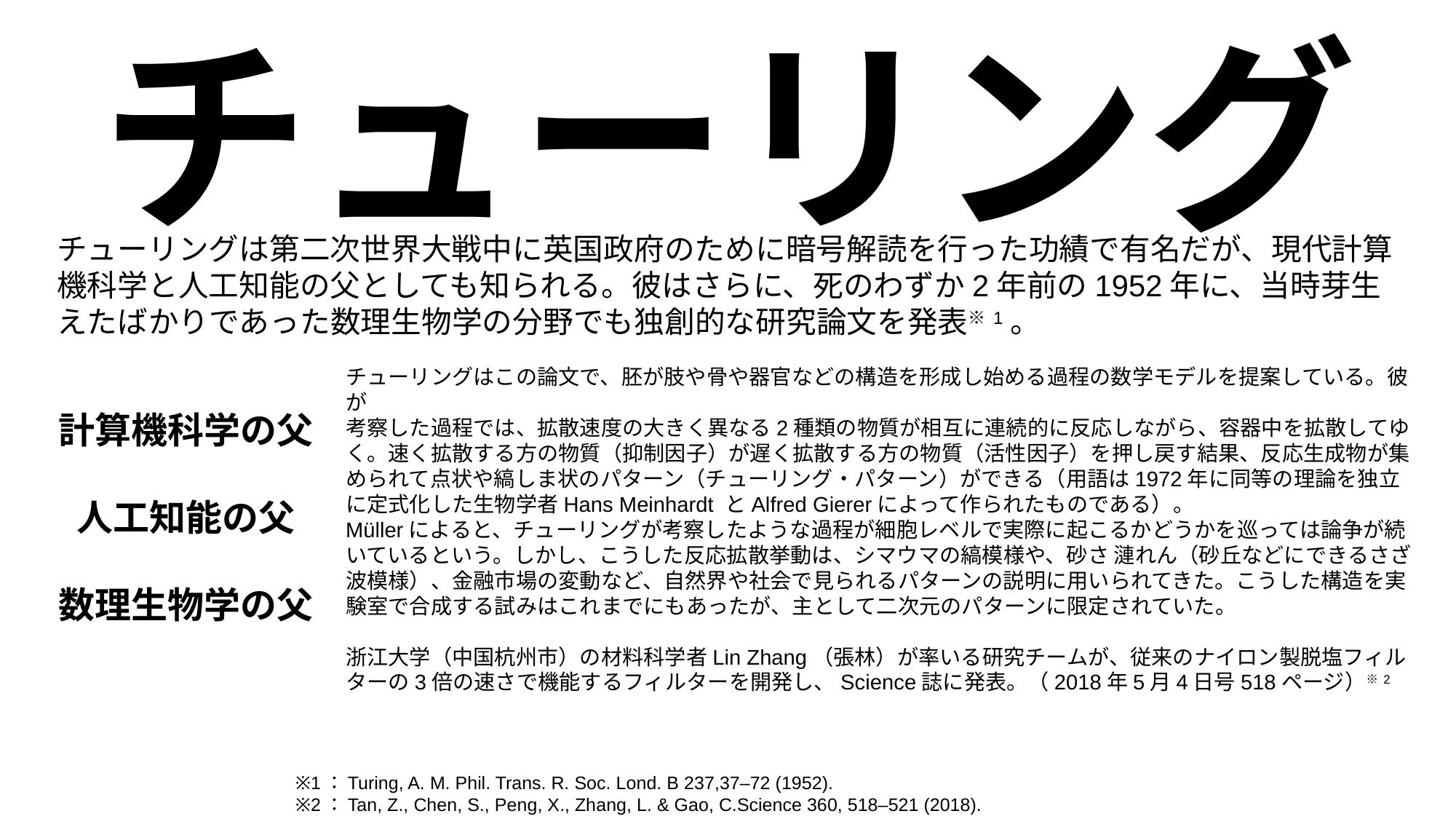

チューリング
チューリングは第二次世界大戦中に英国政府のために暗号解読を行った功績で有名だが、現代計算機科学と人工知能の父としても知られる。彼はさらに、死のわずか2年前の1952年に、当時芽生えたばかりであった数理生物学の分野でも独創的な研究論文を発表※1。
チューリングはこの論文で、胚が肢や骨や器官などの構造を形成し始める過程の数学モデルを提案している。彼が
考察した過程では、拡散速度の大きく異なる2種類の物質が相互に連続的に反応しながら、容器中を拡散してゆく。速く拡散する方の物質（抑制因子）が遅く拡散する方の物質（活性因子）を押し戻す結果、反応生成物が集められて点状や縞しま状のパターン（チューリング・パターン）ができる（用語は1972年に同等の理論を独立に定式化した生物学者Hans Meinhardt とAlfred Giererによって作られたものである）。
Müllerによると、チューリングが考察したような過程が細胞レベルで実際に起こるかどうかを巡っては論争が続いているという。しかし、こうした反応拡散挙動は、シマウマの縞模様や、砂さ 漣れん（砂丘などにできるさざ波模様）、金融市場の変動など、自然界や社会で見られるパターンの説明に用いられてきた。こうした構造を実験室で合成する試みはこれまでにもあったが、主として二次元のパターンに限定されていた。

浙江大学（中国杭州市）の材料科学者Lin Zhang（張林）が率いる研究チームが、従来のナイロン製脱塩フィルターの3倍の速さで機能するフィルターを開発し、Science誌に発表。（2018年5月4日号518ページ）※2
計算機科学の父

人工知能の父

数理生物学の父
※1：Turing, A. M. Phil. Trans. R. Soc. Lond. B 237,37–72 (1952).
※2：Tan, Z., Chen, S., Peng, X., Zhang, L. & Gao, C.Science 360, 518–521 (2018).